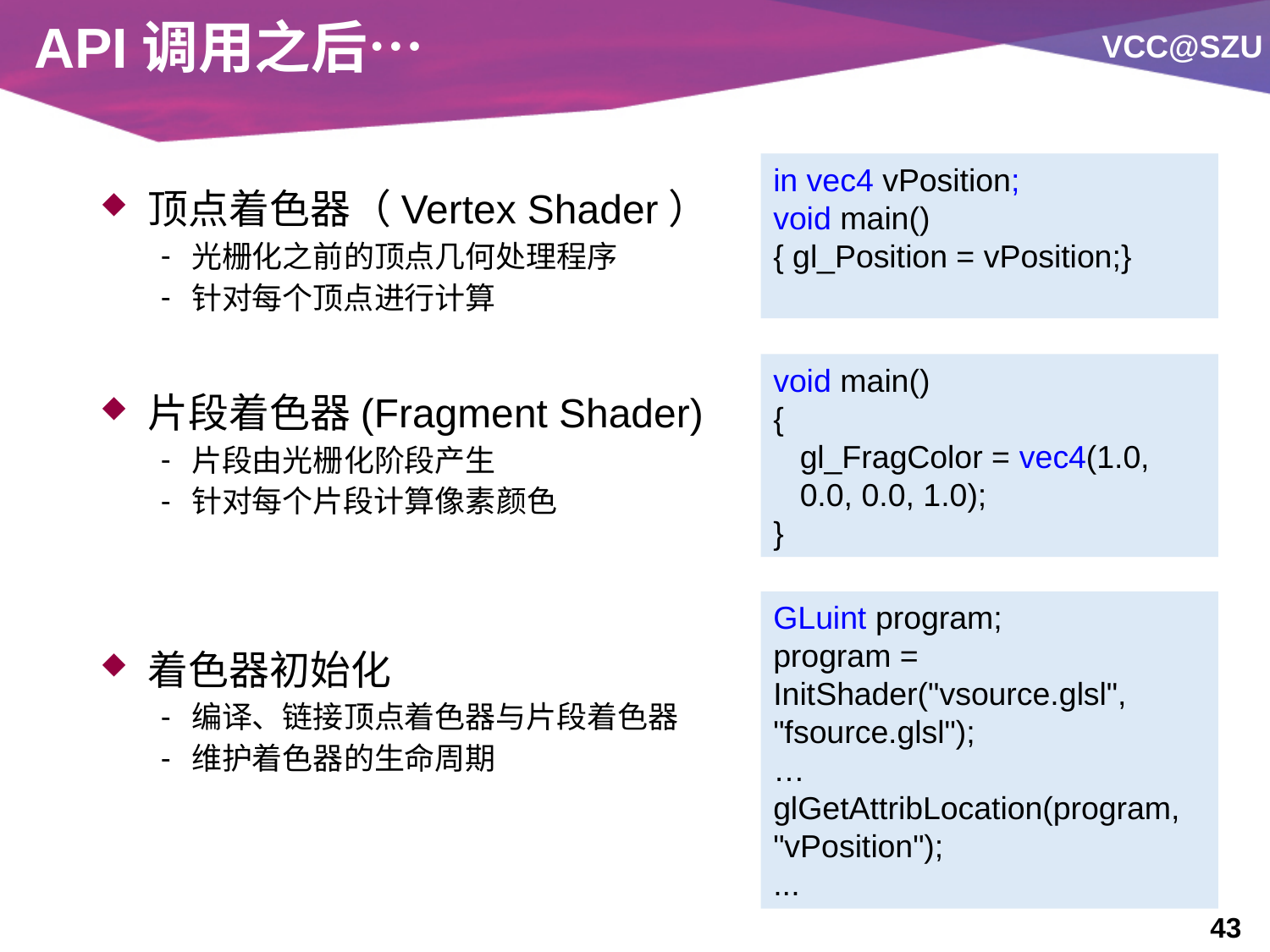

# API调用之后…
in vec4 vPosition;
void main()
{ gl_Position = vPosition;}

顶点着色器（Vertex Shader）
光栅化之前的顶点几何处理程序
针对每个顶点进行计算

片段着色器(Fragment Shader)
片段由光栅化阶段产生
针对每个片段计算像素颜色

着色器初始化
编译、链接顶点着色器与片段着色器
维护着色器的生命周期

void main()
{
   gl_FragColor = vec4(1.0,
   0.0, 0.0, 1.0);
}
GLuint program;
program = InitShader("vsource.glsl", "fsource.glsl");
…
glGetAttribLocation(program, "vPosition");
...
43